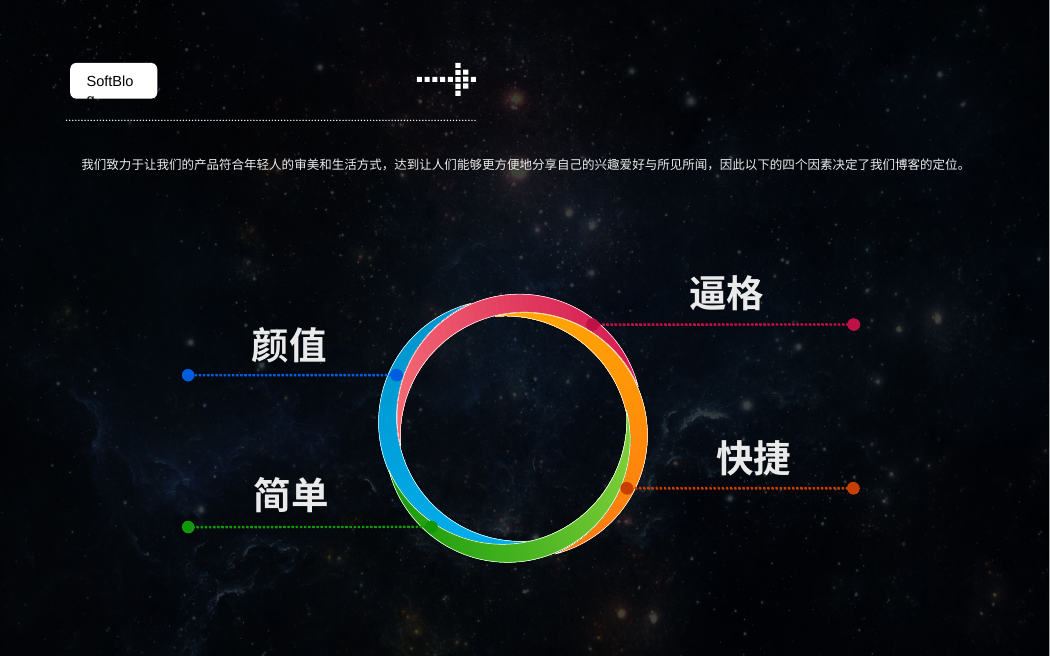

SoftBlog

我们致力于让我们的产品符合年轻人的审美和生活方式，达到让人们能够更方便地分享自己的兴趣爱好与所见所闻，因此以下的四个因素决定了我们博客的定位。
逼格

颜值

快捷
简单